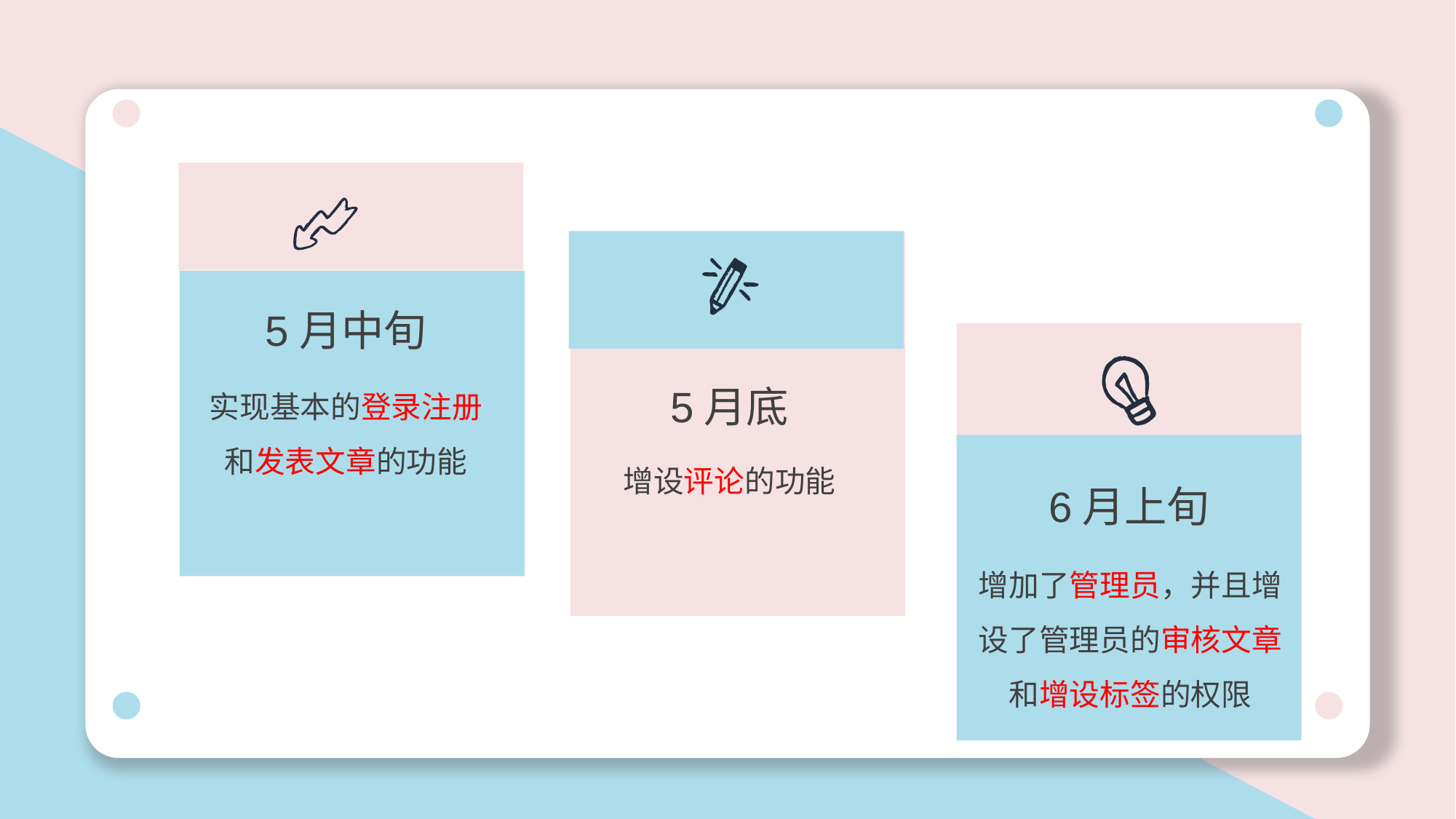

5月中旬
实现基本的登录注册和发表文章的功能

5月底
增设评论的功能

6月上旬
增加了管理员，并且增设了管理员的审核文章和增设标签的权限